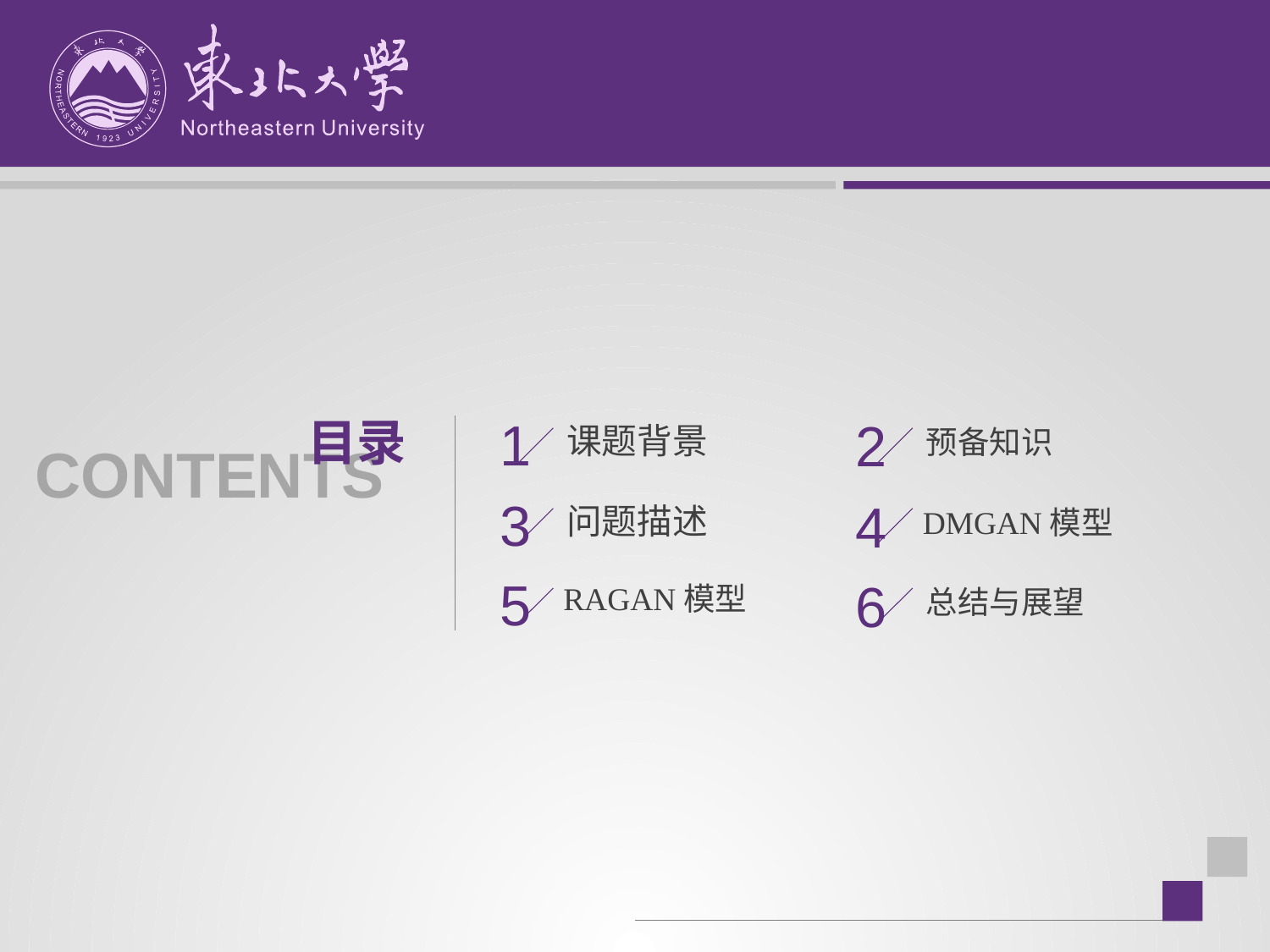

1
2
课题背景
预备知识
3
4
问题描述
DMGAN模型
5
6
RAGAN模型
总结与展望